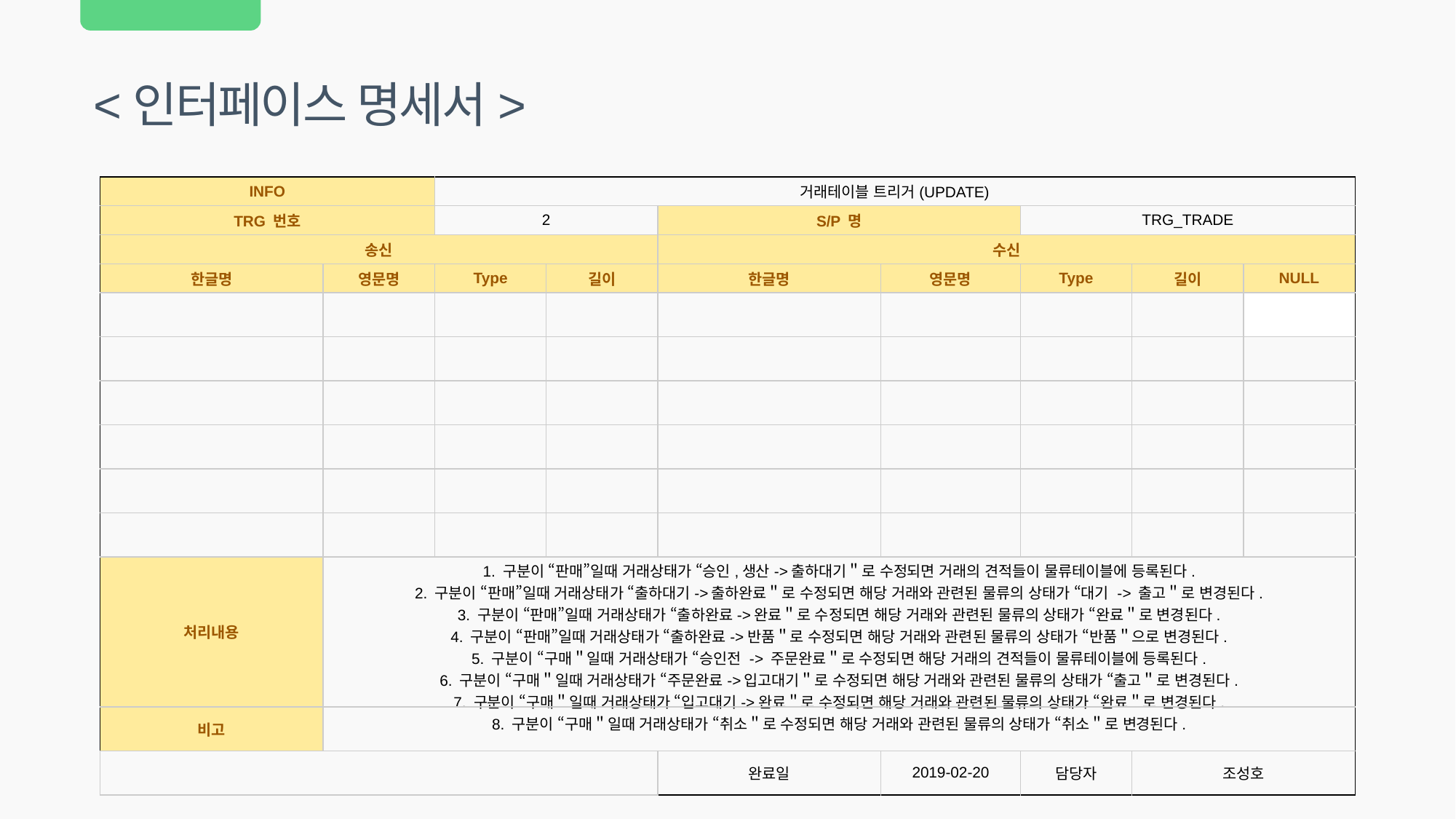

<인터페이스 명세서>
| INFO |  | 거래테이블 트리거(UPDATE) |  |  |  |  |  |  |
| --- | --- | --- | --- | --- | --- | --- | --- | --- |
| TRG 번호 |  | 2 |  | S/P 명 |  | TRG\_TRADE |  |  |
| 송신 |  |  |  | 수신 |  |  |  |  |
| 한글명 | 영문명 | Type | 길이 | 한글명 | 영문명 | Type | 길이 | NULL |
|  |  |  |  |  |  |  |  |  |
|  |  |  |  |  |  |  |  |  |
|  |  |  |  |  |  |  |  |  |
|  |  |  |  |  |  |  |  |  |
|  |  |  |  |  |  |  |  |  |
|  |  |  |  |  |  |  |  |  |
| 처리내용 | 1. 구분이 “판매”일때 거래상태가 “승인,생산->출하대기＂로 수정되면 거래의 견적들이 물류테이블에 등록된다. 2. 구분이 “판매”일때 거래상태가 “출하대기->출하완료＂로 수정되면 해당 거래와 관련된 물류의 상태가 “대기 -> 출고＂로 변경된다. 3. 구분이 “판매”일때 거래상태가 “출하완료->완료＂로 수정되면 해당 거래와 관련된 물류의 상태가 “완료＂로 변경된다. 4. 구분이 “판매”일때 거래상태가 “출하완료->반품＂로 수정되면 해당 거래와 관련된 물류의 상태가 “반품＂으로 변경된다. 5. 구분이 “구매＂일때 거래상태가 “승인전 -> 주문완료＂로 수정되면 해당 거래의 견적들이 물류테이블에 등록된다. 6. 구분이 “구매＂일때 거래상태가 “주문완료->입고대기＂로 수정되면 해당 거래와 관련된 물류의 상태가 “출고＂로 변경된다. 7. 구분이 “구매＂일때 거래상태가 “입고대기->완료＂로 수정되면 해당 거래와 관련된 물류의 상태가 “완료＂로 변경된다. 8. 구분이 “구매＂일때 거래상태가 “취소＂로 수정되면 해당 거래와 관련된 물류의 상태가 “취소＂로 변경된다. |  |  |  |  |  |  |  |
| 비고 |  |  |  |  |  |  |  |  |
|  |  |  |  | 완료일 | 2019-02-20 | 담당자 | 조성호 |  |